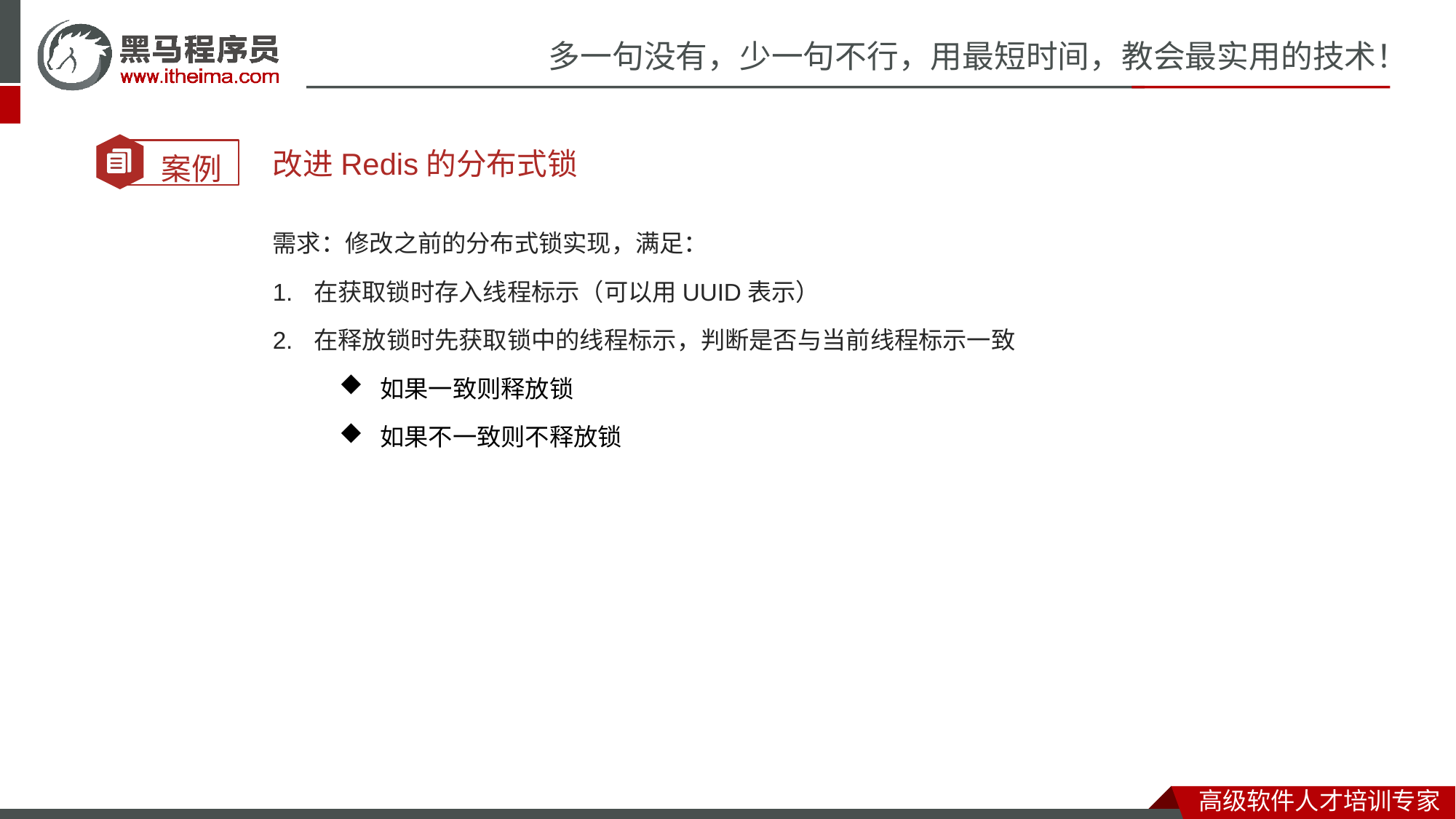

改进Redis的分布式锁
需求：修改之前的分布式锁实现，满足：
在获取锁时存入线程标示（可以用UUID表示）
在释放锁时先获取锁中的线程标示，判断是否与当前线程标示一致
如果一致则释放锁
如果不一致则不释放锁